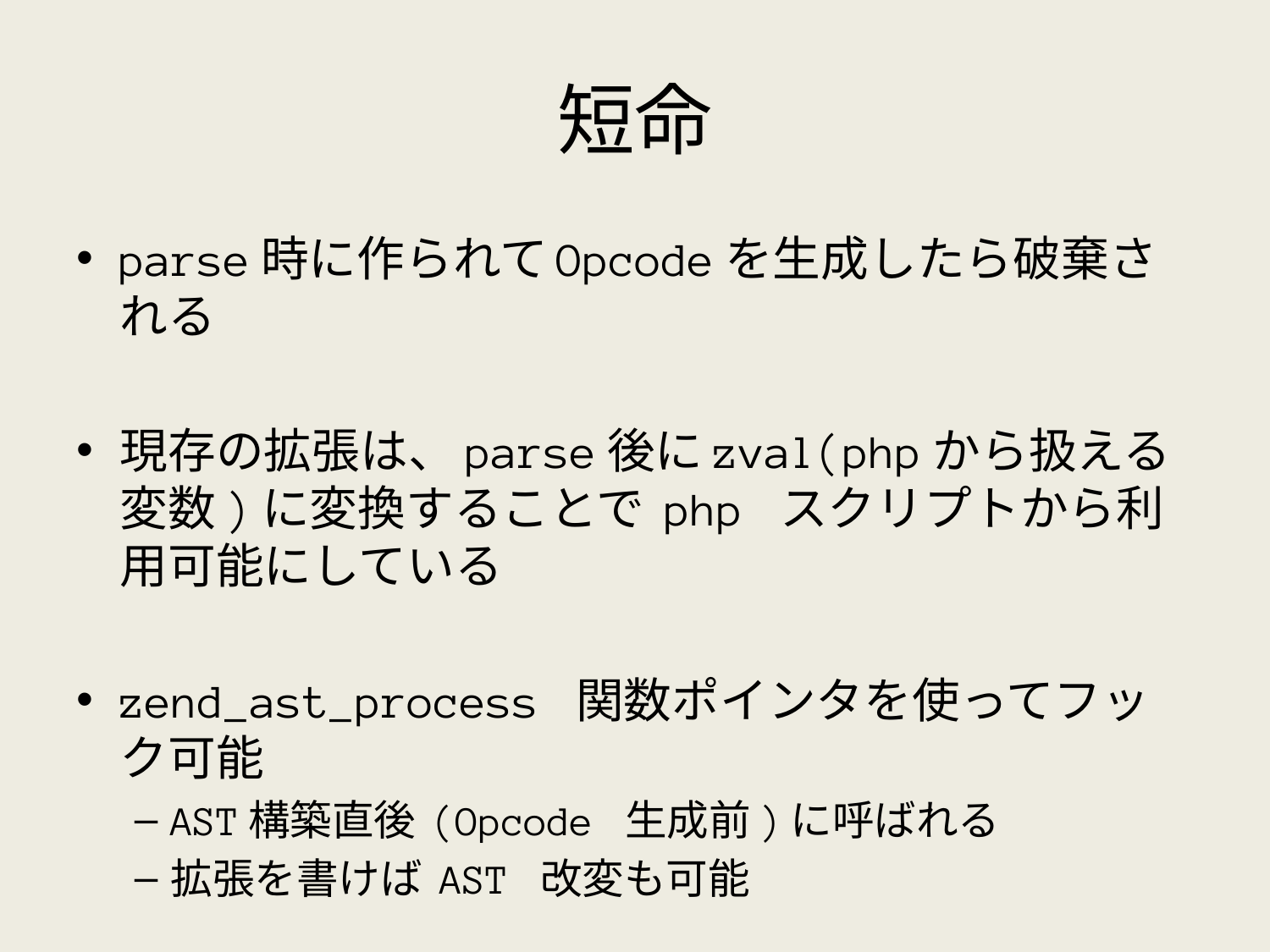

# 短命
parse時に作られてOpcodeを生成したら破棄される

現存の拡張は、parse後にzval(phpから扱える変数)に変換することで php スクリプトから利用可能にしている

zend_ast_process 関数ポインタを使ってフック可能
AST構築直後 (Opcode 生成前)に呼ばれる
拡張を書けば AST 改変も可能